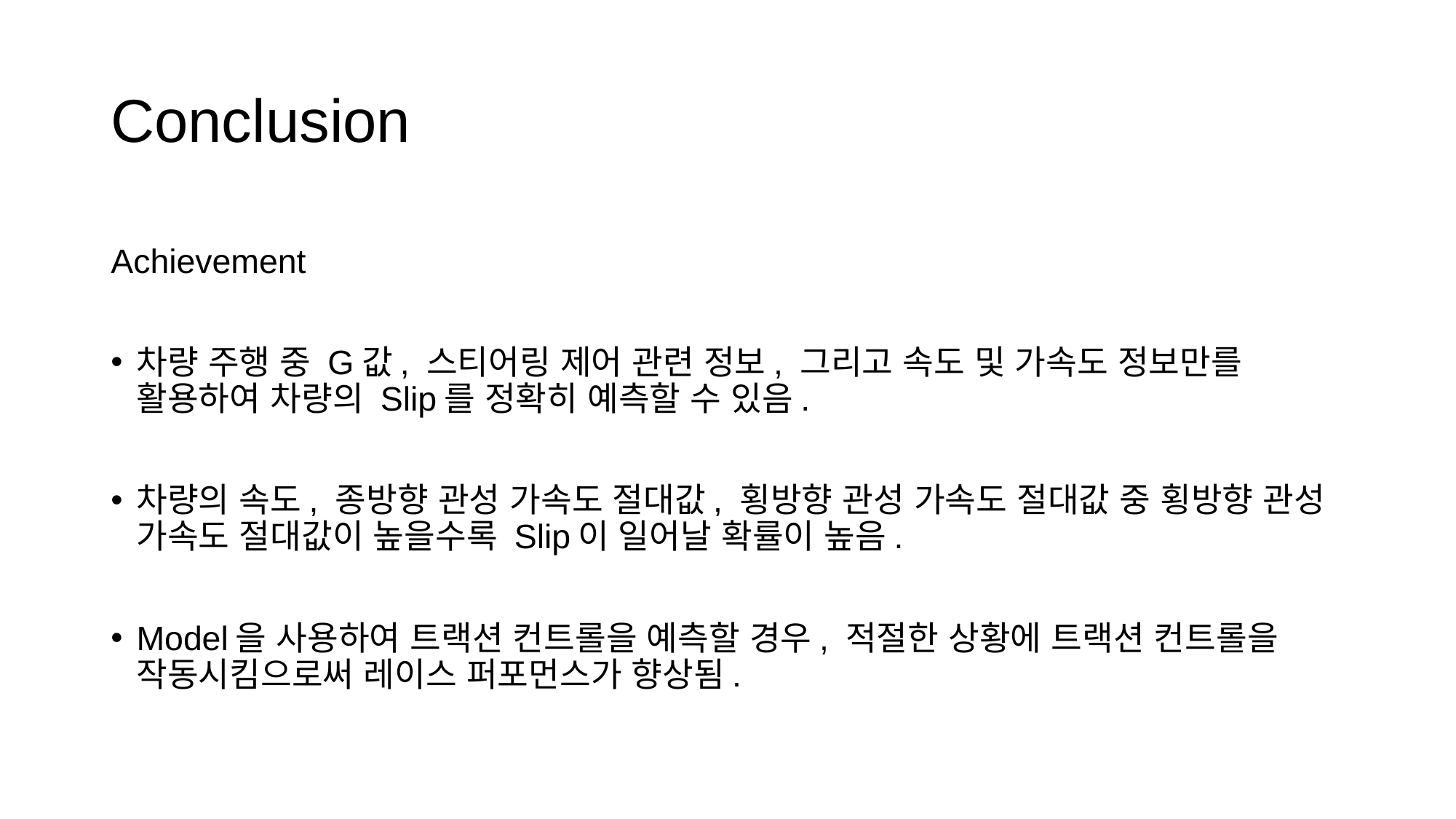

# Conclusion

Achievement

차량 주행 중 G값, 스티어링 제어 관련 정보, 그리고 속도 및 가속도 정보만를 활용하여 차량의 Slip를 정확히 예측할 수 있음.

차량의 속도, 종방향 관성 가속도 절대값, 횡방향 관성 가속도 절대값 중 횡방향 관성 가속도 절대값이 높을수록 Slip이 일어날 확률이 높음.

Model을 사용하여 트랙션 컨트롤을 예측할 경우, 적절한 상황에 트랙션 컨트롤을 작동시킴으로써 레이스 퍼포먼스가 향상됨.